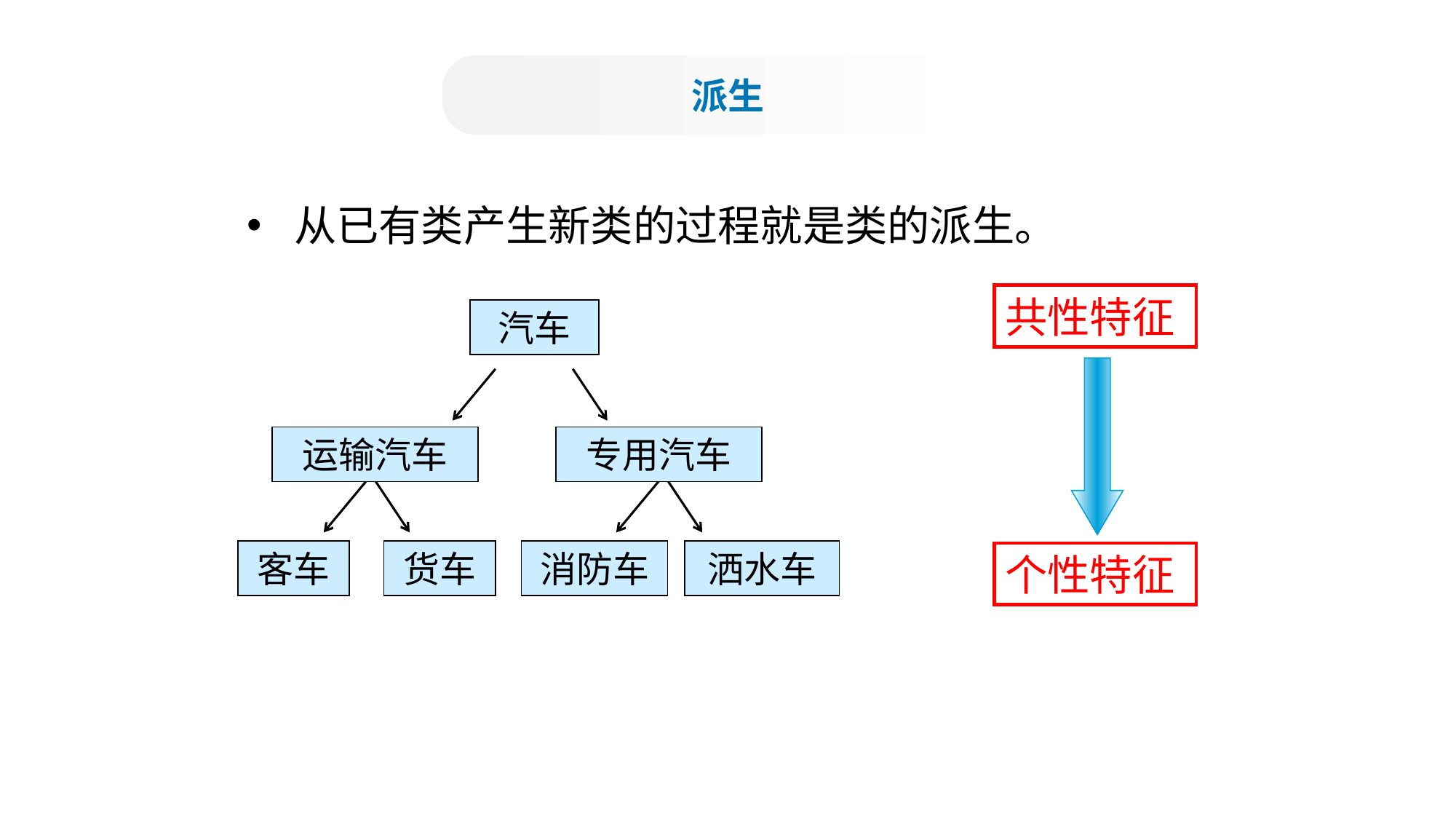

派生
 从已有类产生新类的过程就是类的派生。

共性特征
汽车

运输汽车
专用汽车

客车
货车
消防车
洒水车

个性特征